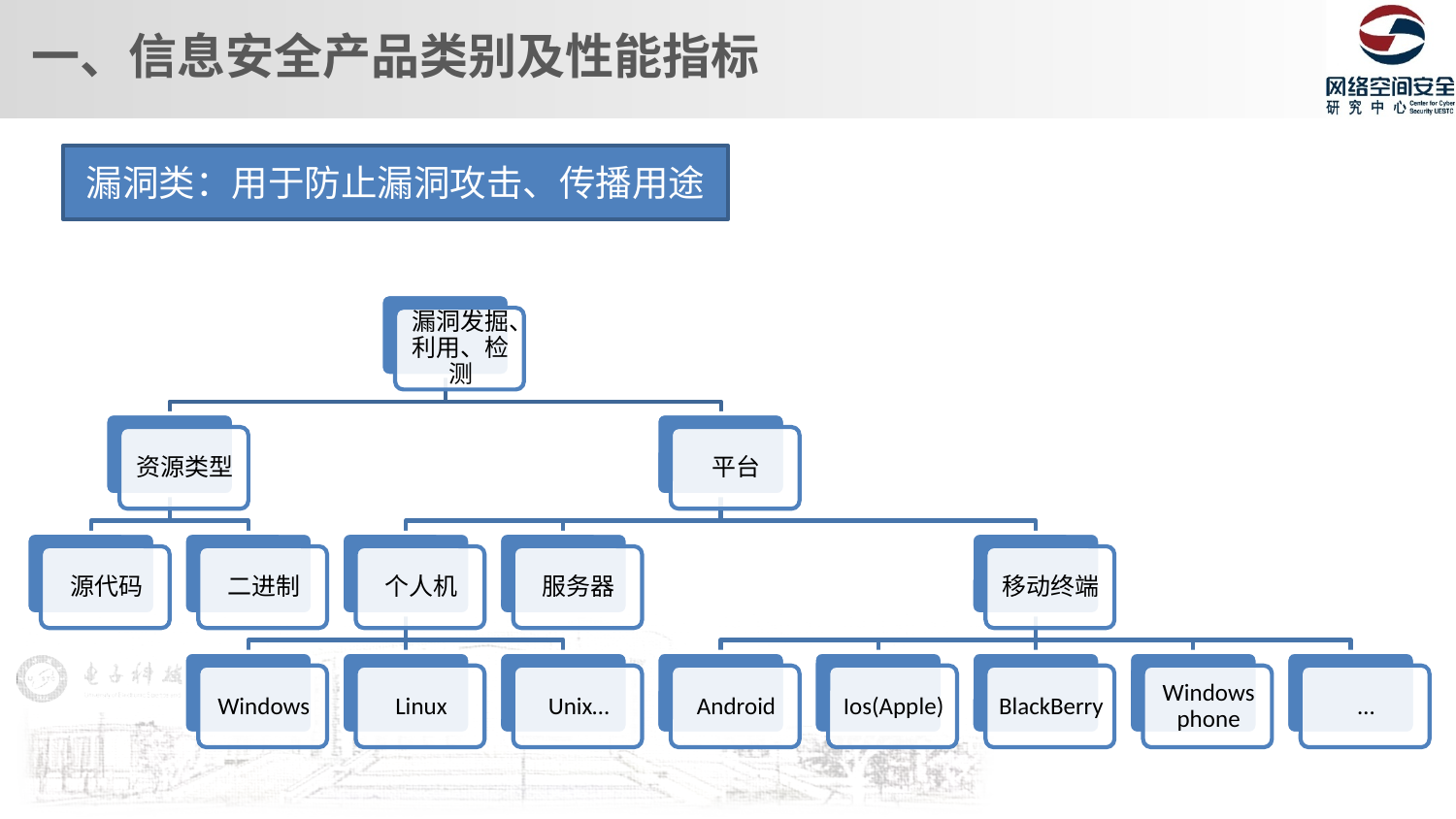

一、信息安全产品类别及性能指标
漏洞类：用于防止漏洞攻击、传播用途
漏洞发掘、利用、检测
资源类型
源代码
二进制
平台
个人机
Windows
Linux
Unix…
服务器
移动终端
Android
Ios(Apple)
BlackBerry
Windows phone
…